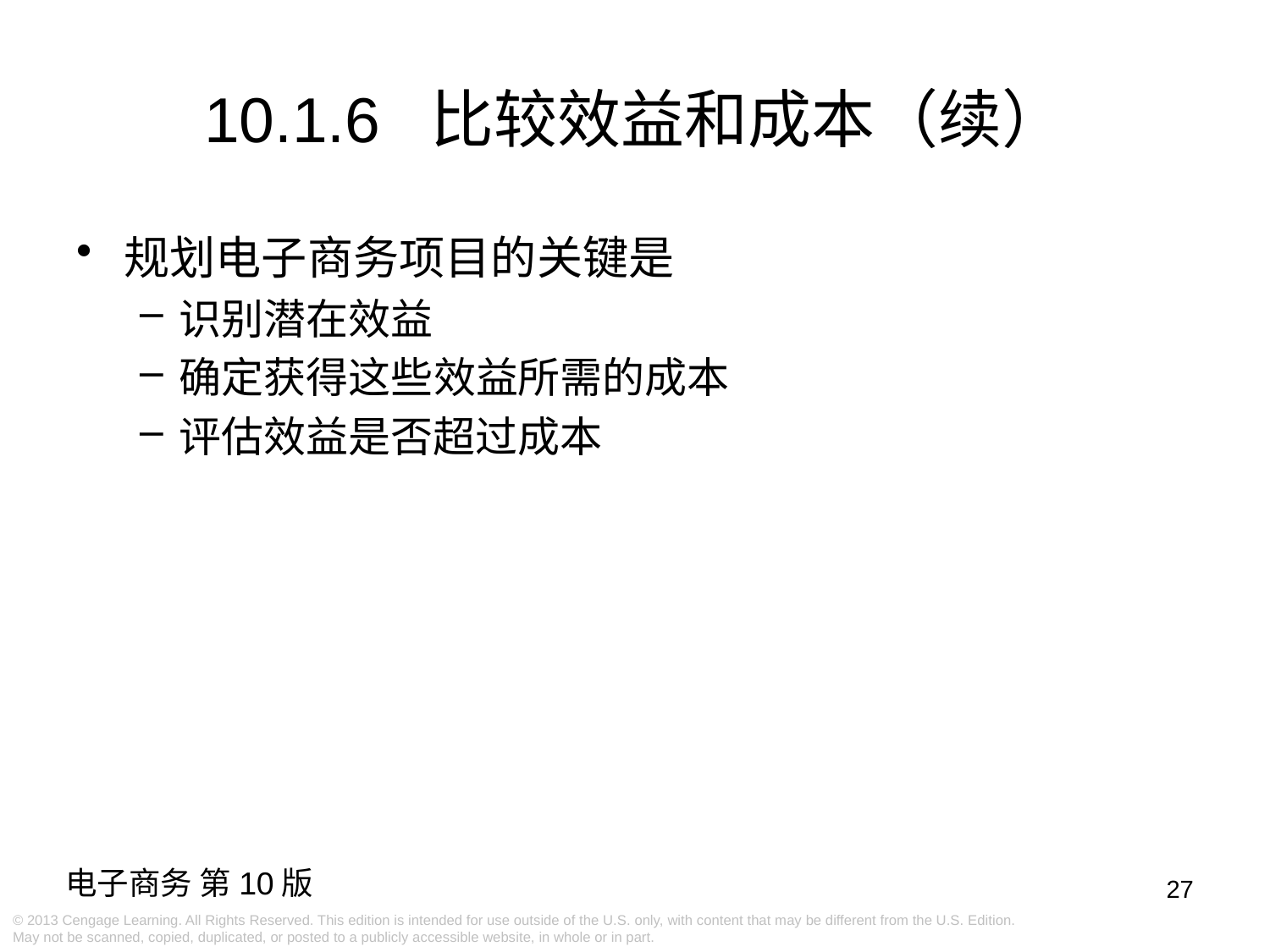

10.1.6  比较效益和成本（续）
规划电子商务项目的关键是
识别潜在效益
确定获得这些效益所需的成本
评估效益是否超过成本
27